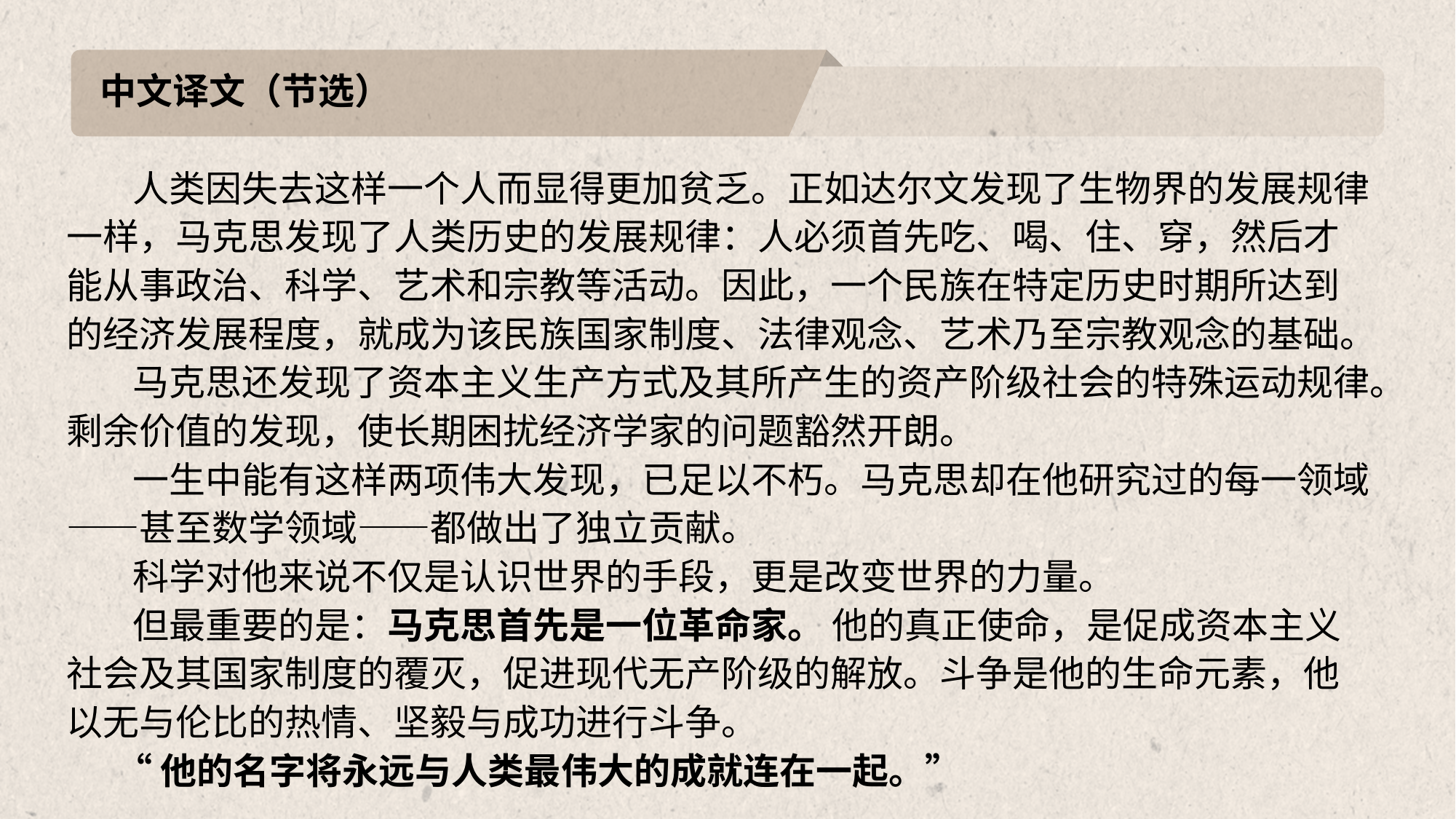

中文译文（节选）

       人类因失去这样一个人而显得更加贫乏。正如达尔文发现了生物界的发展规律一样，马克思发现了人类历史的发展规律：人必须首先吃、喝、住、穿，然后才能从事政治、科学、艺术和宗教等活动。因此，一个民族在特定历史时期所达到的经济发展程度，就成为该民族国家制度、法律观念、艺术乃至宗教观念的基础。
       马克思还发现了资本主义生产方式及其所产生的资产阶级社会的特殊运动规律。剩余价值的发现，使长期困扰经济学家的问题豁然开朗。
       一生中能有这样两项伟大发现，已足以不朽。马克思却在他研究过的每一领域——甚至数学领域——都做出了独立贡献。
       科学对他来说不仅是认识世界的手段，更是改变世界的力量。
       但最重要的是：马克思首先是一位革命家。 他的真正使命，是促成资本主义社会及其国家制度的覆灭，促进现代无产阶级的解放。斗争是他的生命元素，他以无与伦比的热情、坚毅与成功进行斗争。
      “他的名字将永远与人类最伟大的成就连在一起。”